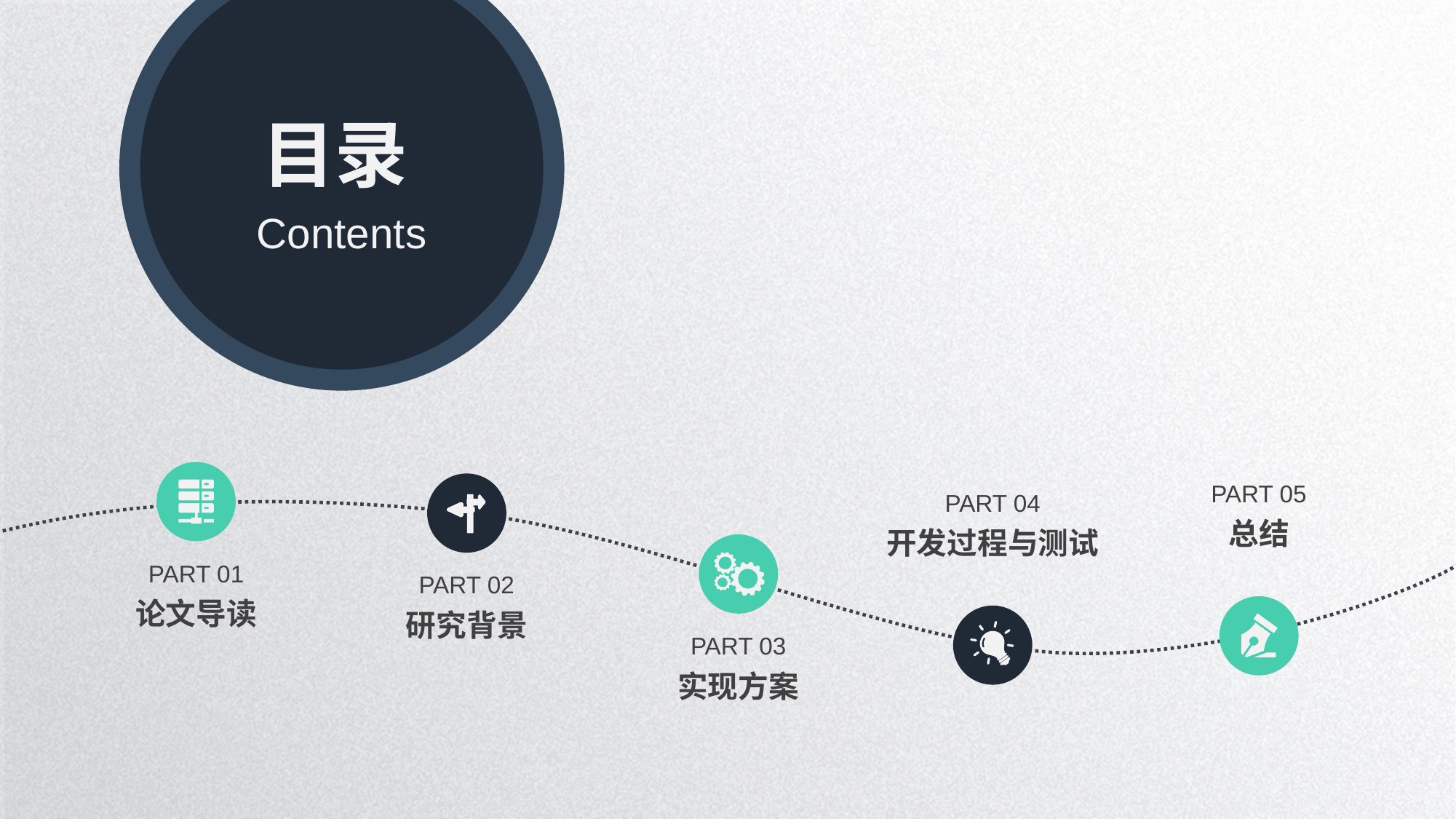

目录
Contents

PART 05
总结

PART 04
开发过程与测试

PART 01
论文导读
PART 02
研究背景

PART 03
实现方案